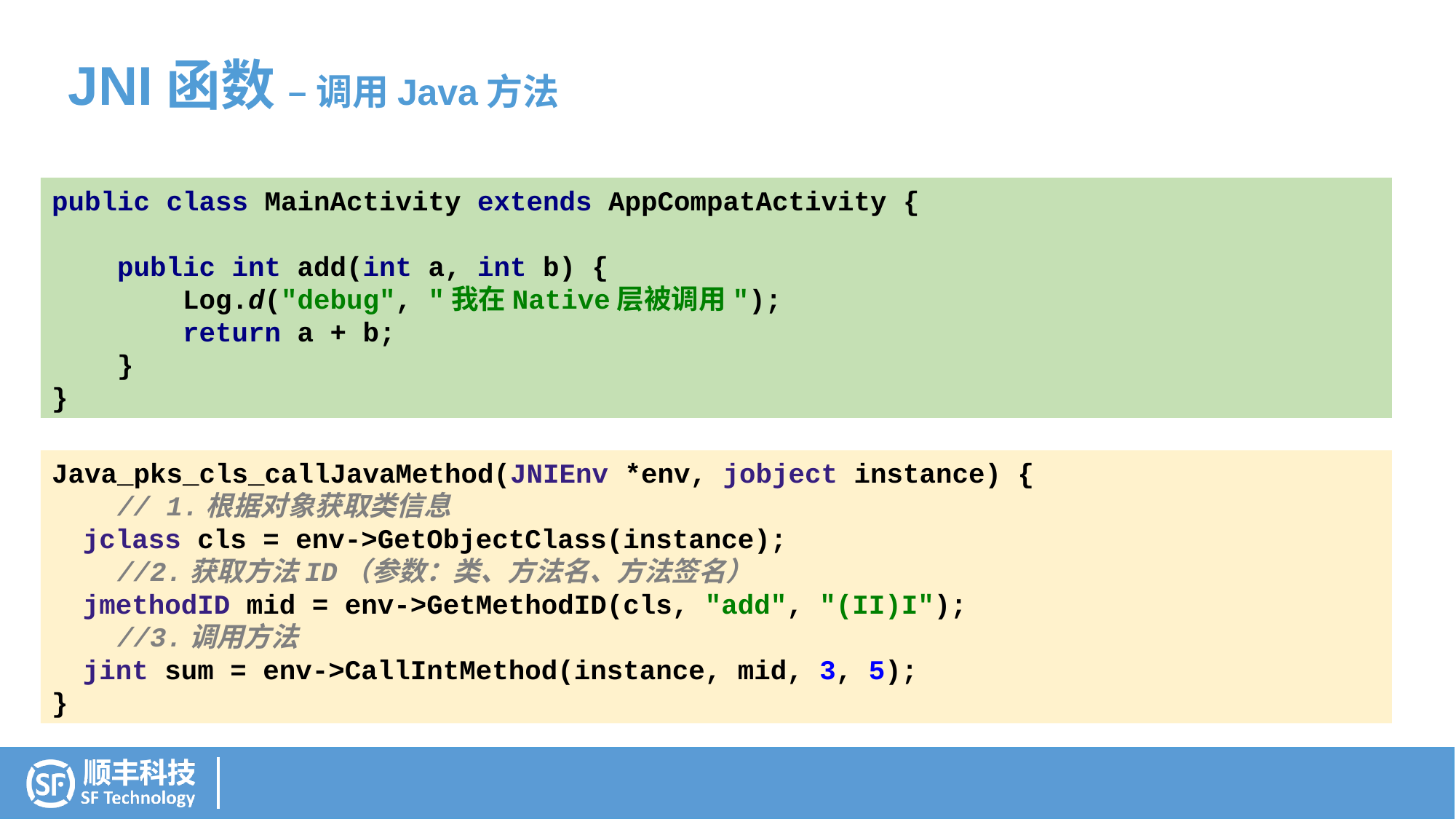

JNI函数 – 调用Java方法
public class MainActivity extends AppCompatActivity {
    public int add(int a, int b) {
        Log.d("debug", "我在Native层被调用");
        return a + b;
    }
}
Java_pks_cls_callJavaMethod(JNIEnv *env, jobject instance) {
    // 1.根据对象获取类信息
    jclass cls = env->GetObjectClass(instance);
    //2.获取方法ID（参数：类、方法名、方法签名）
    jmethodID mid = env->GetMethodID(cls, "add", "(II)I");
    //3.调用方法
    jint sum = env->CallIntMethod(instance, mid, 3, 5);
}